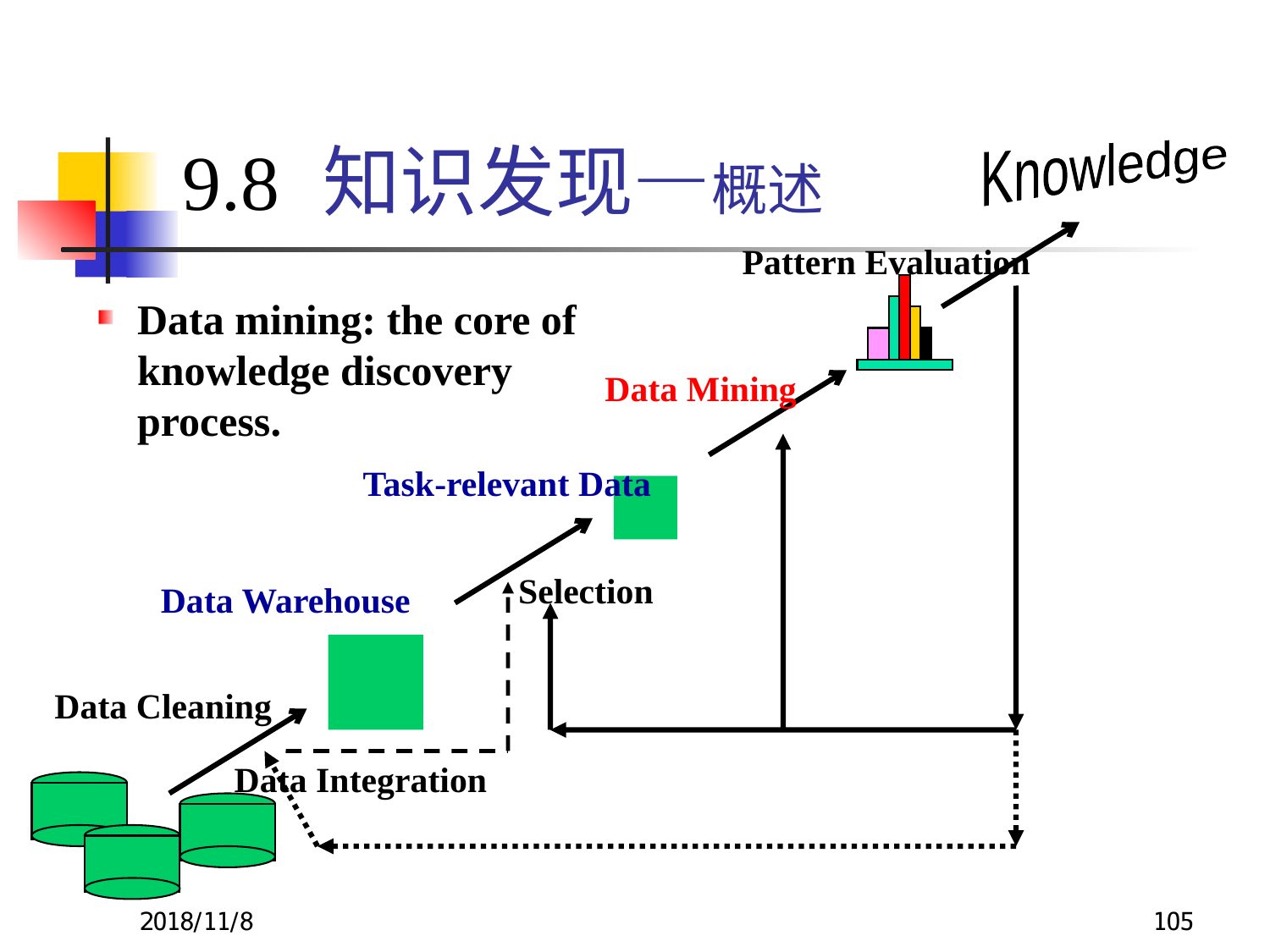

9.8 知识发现—概述
Knowledge

Pattern Evaluation

Data mining: the core of knowledge discovery process.

Data Mining

Task-relevant Data

Selection
Data Warehouse

Data Cleaning

Data Integration

2018/11/8
105